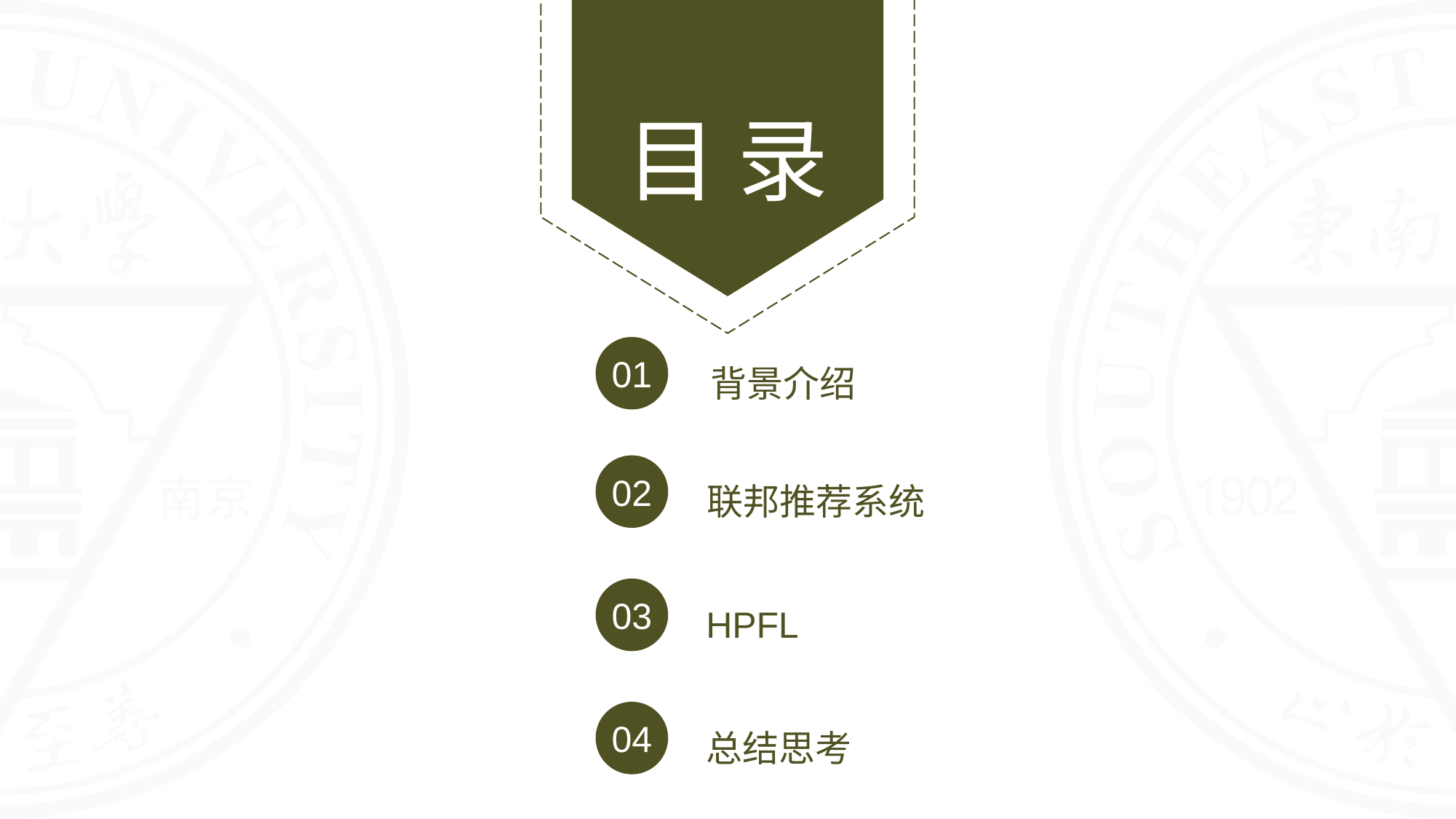

01
背景介绍
02
联邦推荐系统
03
HPFL
04
总结思考